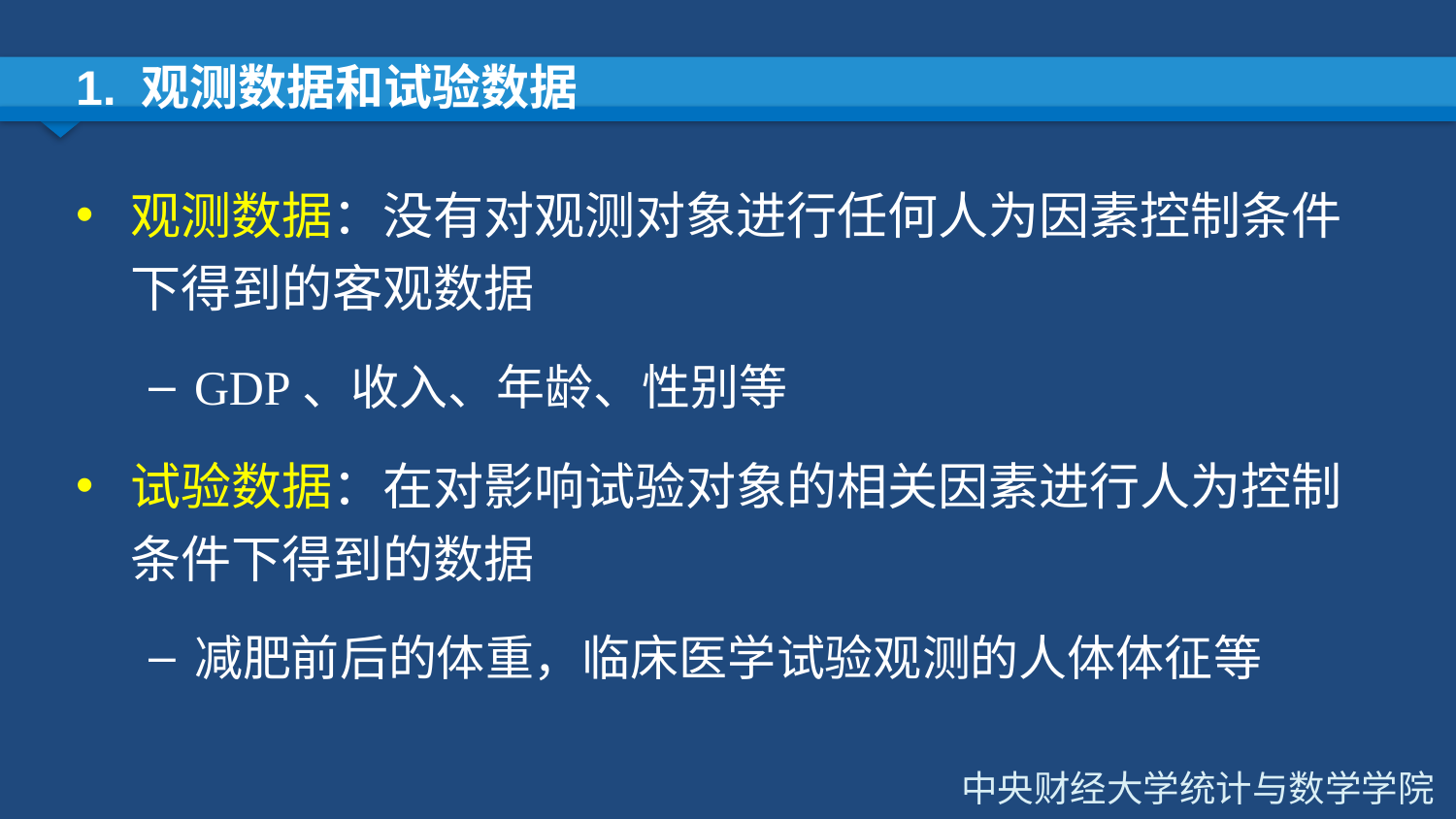

# 1. 观测数据和试验数据
观测数据：没有对观测对象进行任何人为因素控制条件下得到的客观数据
GDP、收入、年龄、性别等
试验数据：在对影响试验对象的相关因素进行人为控制条件下得到的数据
减肥前后的体重，临床医学试验观测的人体体征等